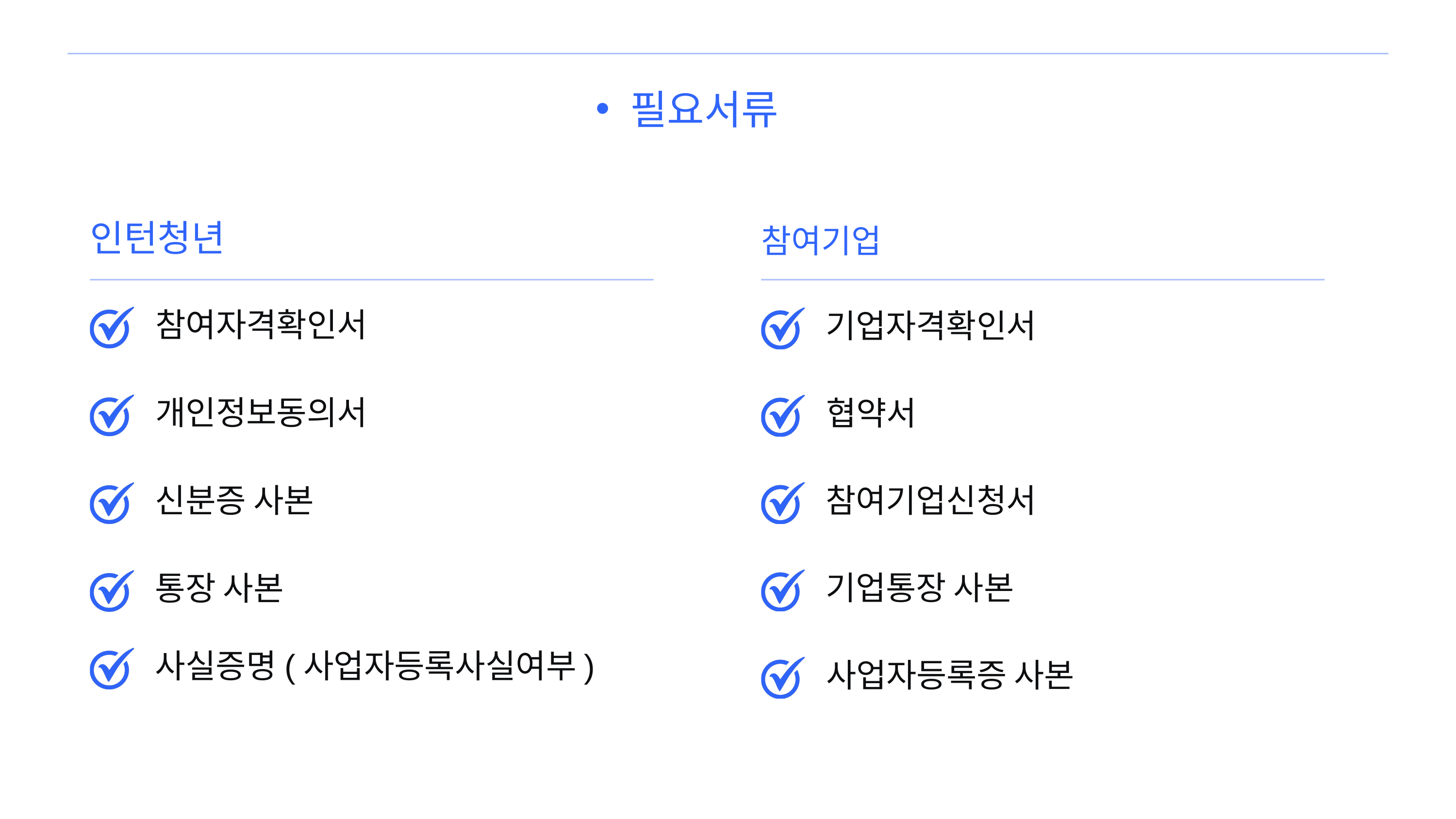

필요서류
인턴청년
참여기업

참여자격확인서
기업자격확인서

개인정보동의서
협약서

신분증 사본
참여기업신청서

기업통장 사본
통장 사본

사실증명(사업자등록사실여부)
사업자등록증 사본